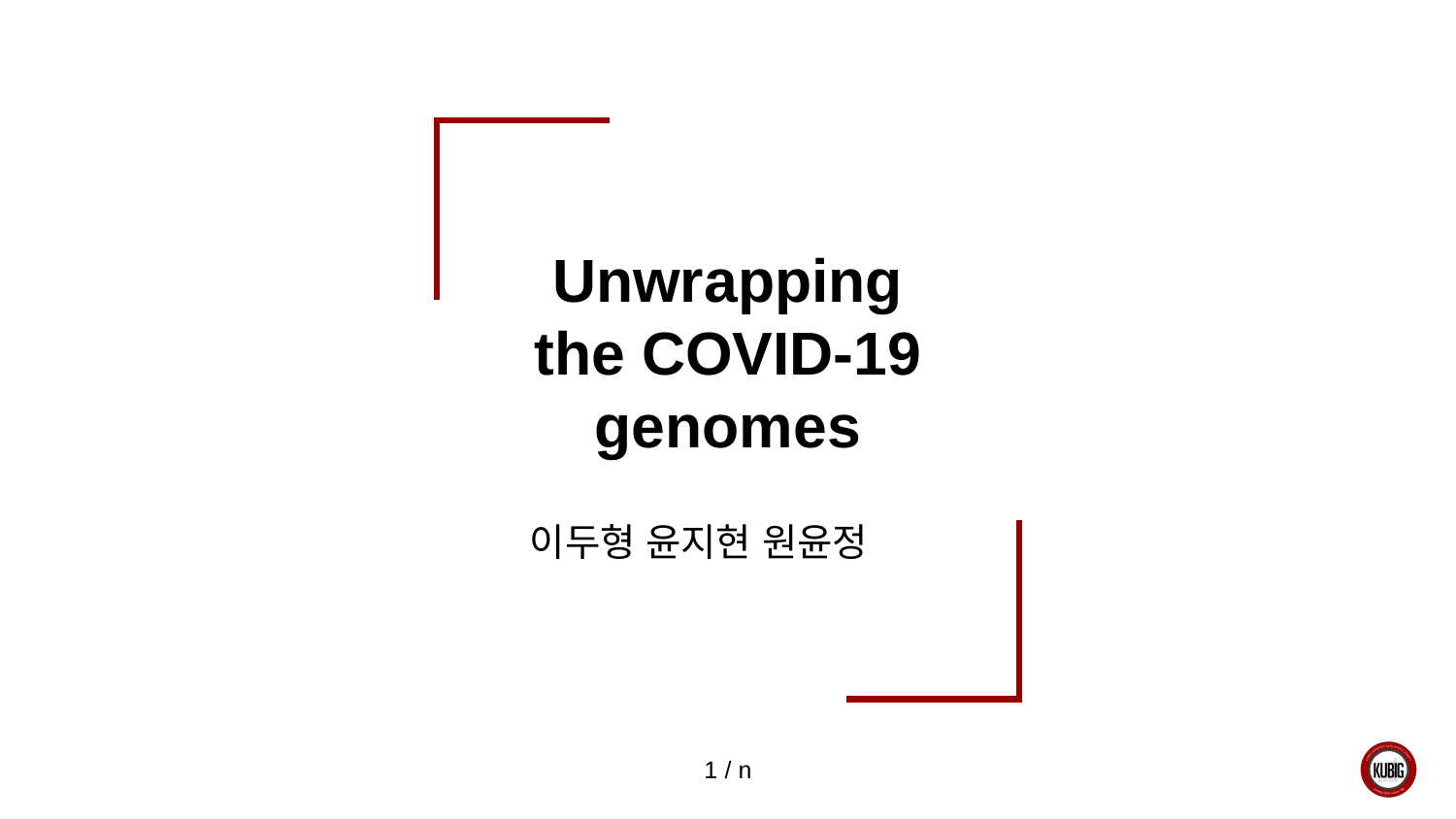

# Unwrapping the COVID-19 genomes
이두형 윤지현 원윤정
1 / n